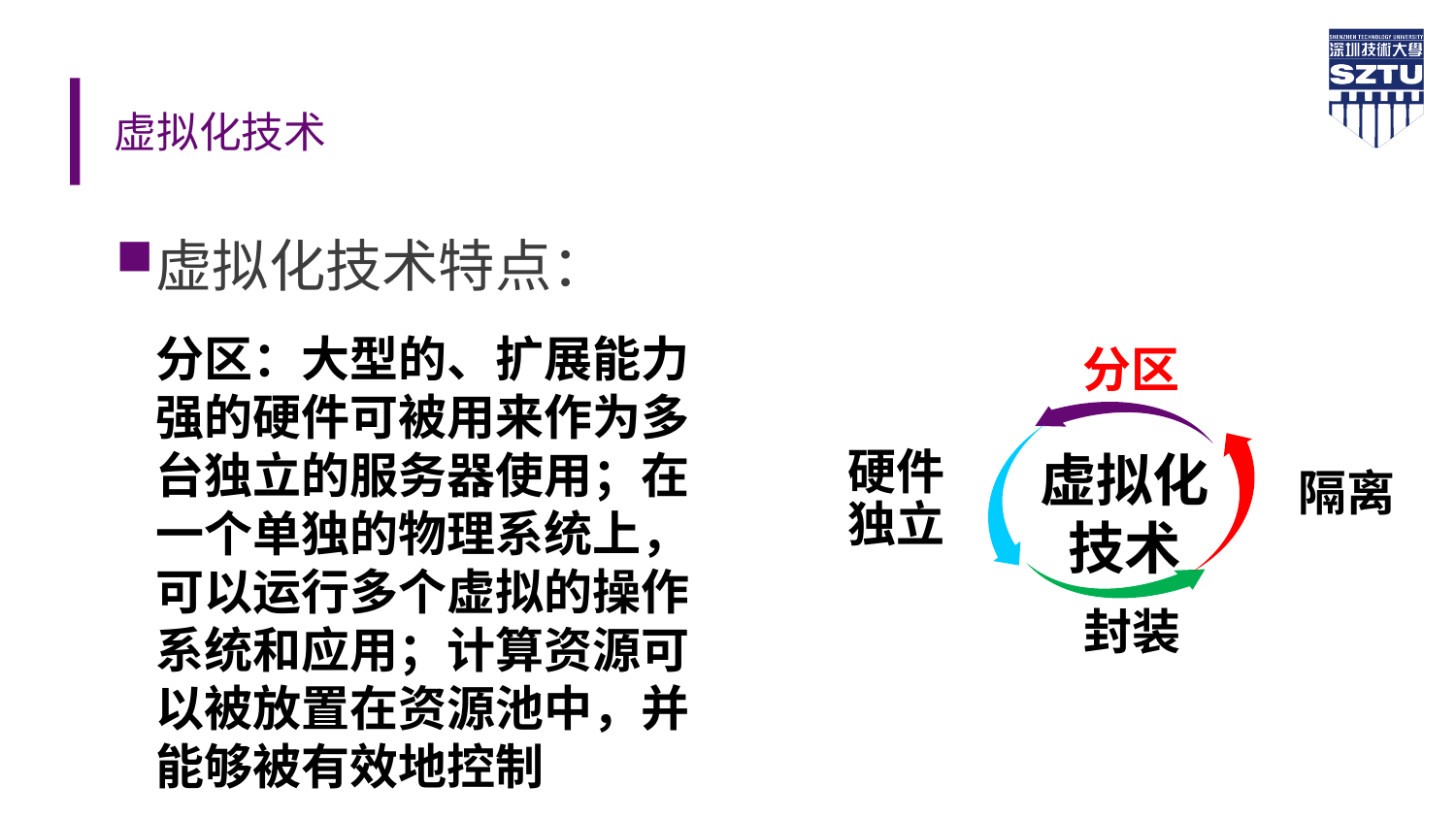

# 虚拟化技术
虚拟化技术特点：

分区：大型的、扩展能力强的硬件可被用来作为多台独立的服务器使用；在一个单独的物理系统上，可以运行多个虚拟的操作系统和应用；计算资源可以被放置在资源池中，并能够被有效地控制
分区

虚拟化
技术
硬件独立

隔离

封装